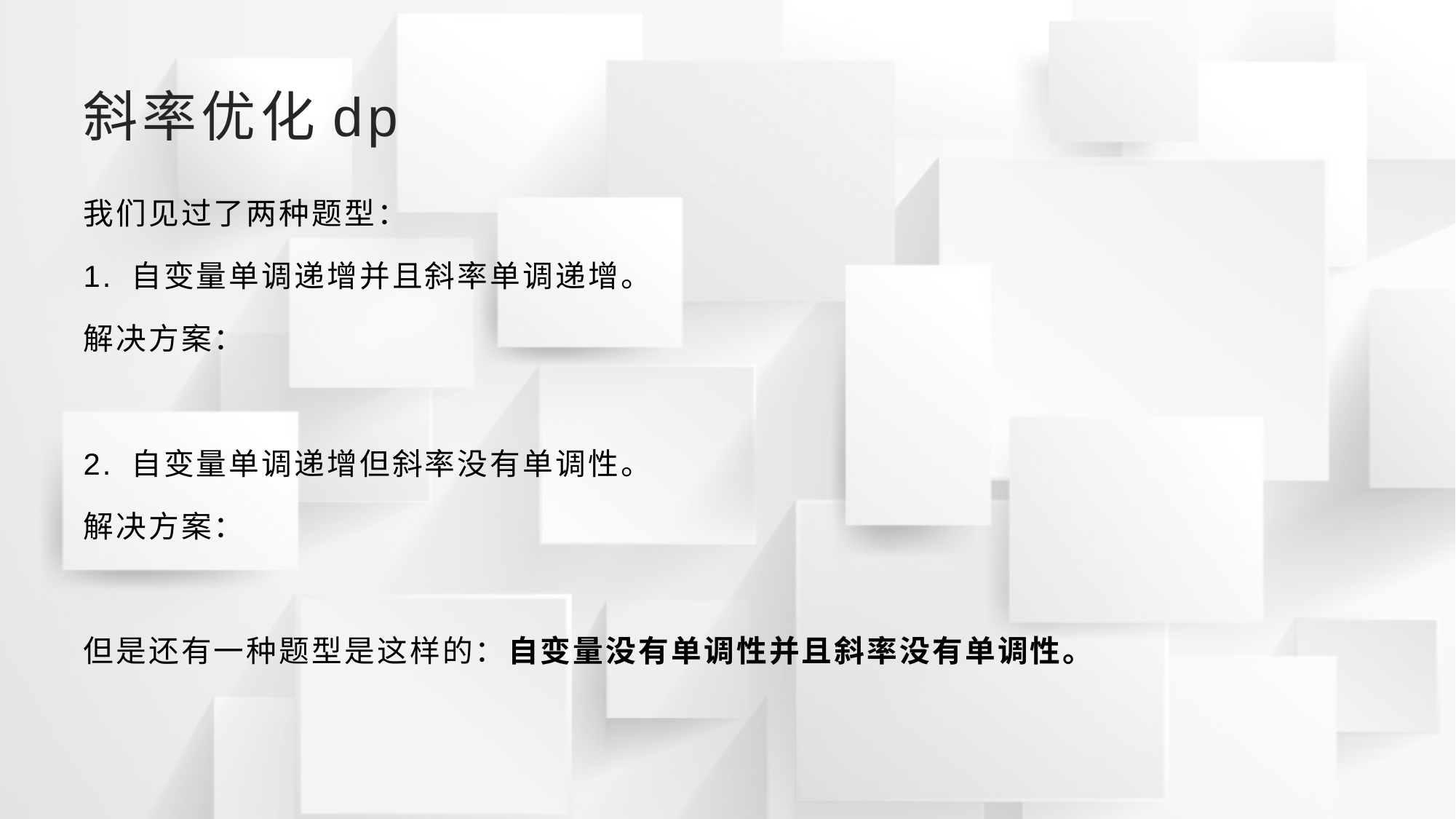

# 斜率优化dp
我们见过了两种题型：
1. 自变量单调递增并且斜率单调递增。
解决方案：

2. 自变量单调递增但斜率没有单调性。
解决方案：

但是还有一种题型是这样的：自变量没有单调性并且斜率没有单调性。